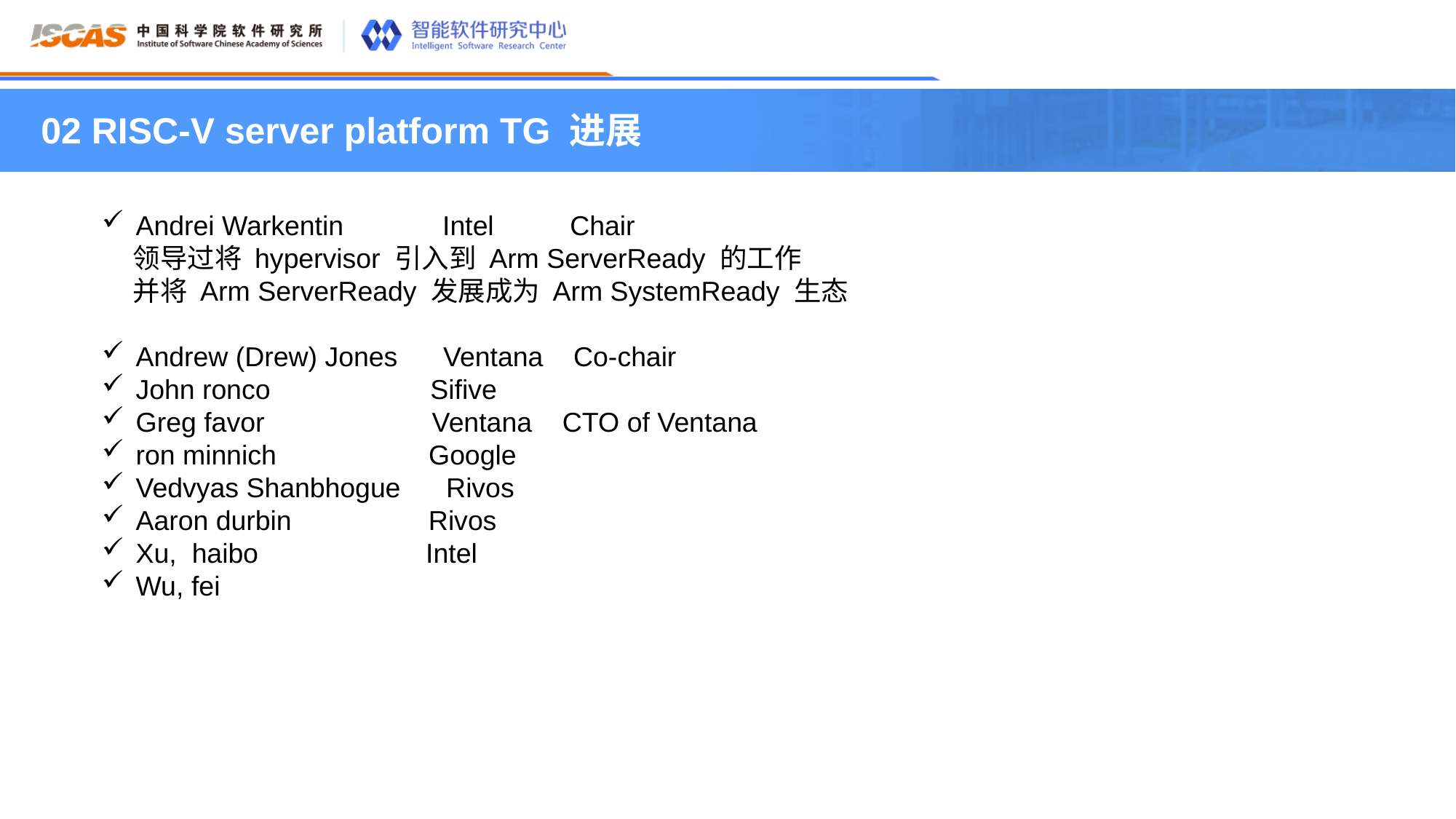

02 RISC-V server platform TG 进展
Andrei Warkentin             Intel          Chair
    领导过将 hypervisor 引入到 Arm ServerReady 的工作
    并将 Arm ServerReady 发展成为 Arm SystemReady 生态

Andrew (Drew) Jones      Ventana    Co-chair
John ronco                     Sifive
Greg favor                      Ventana    CTO of Ventana
ron minnich                    Google
Vedvyas Shanbhogue      Rivos
Aaron durbin                  Rivos
Xu,  haibo                      Intel
Wu, fei